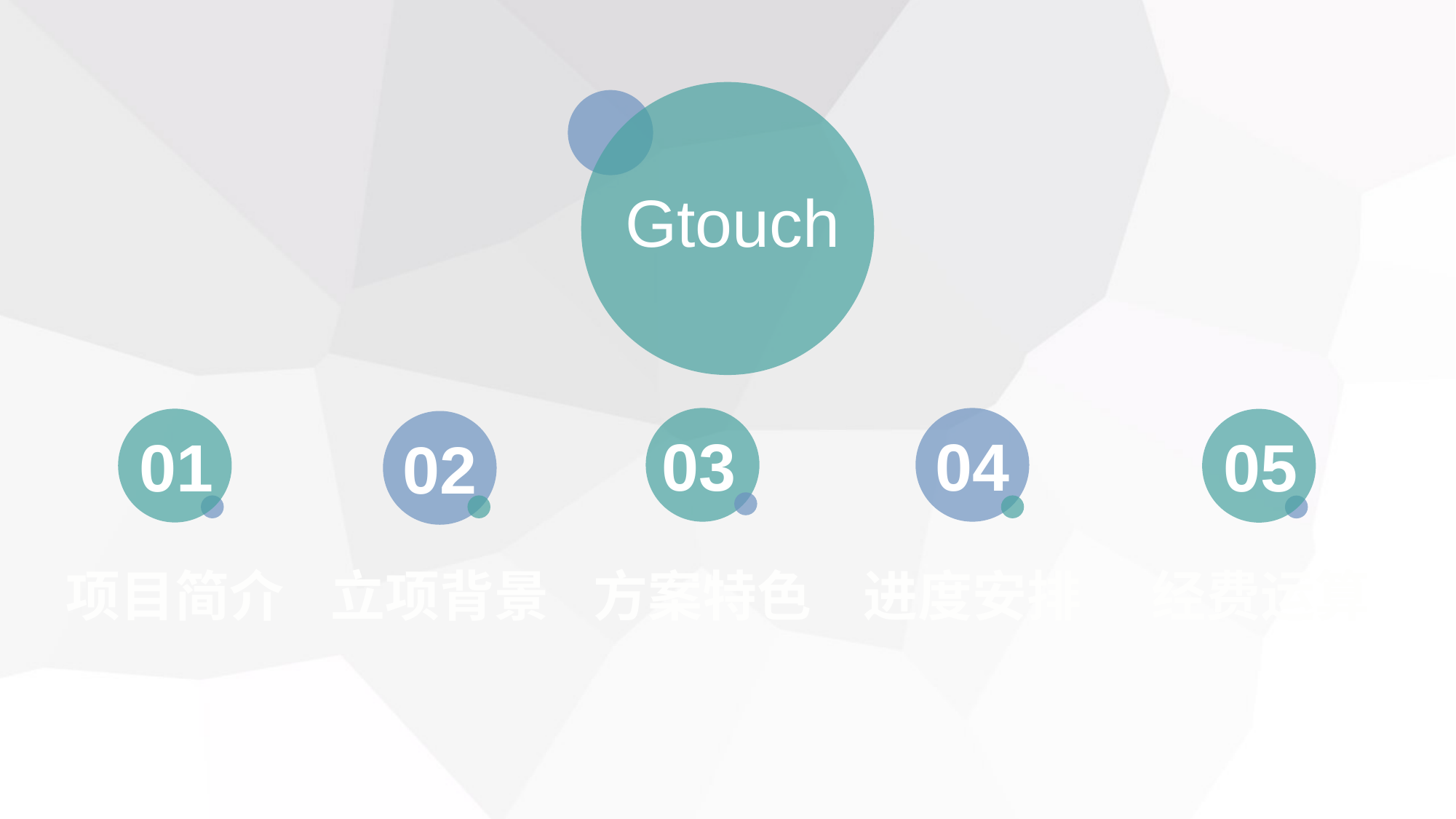

Gtouch

03
04
01
05
02

项目简介
立项背景
方案特色
进度安排
经费运算